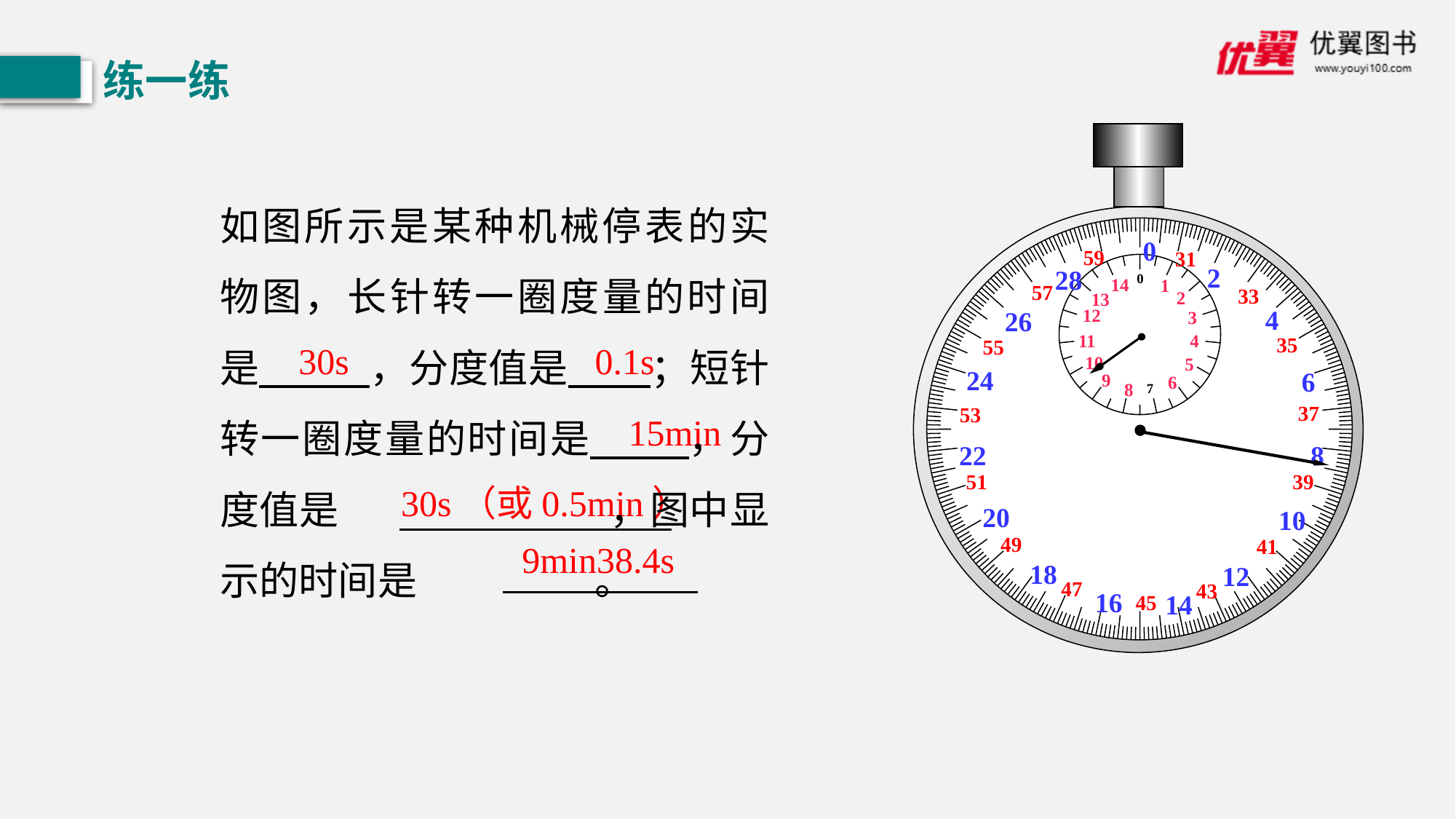

练一练

0
59
31

2
28
0
14
1
57
33
2
13
4
12
26
3
4
11
35
55

10
5
24
6
9
6
8
7
37
53

22
8
51
39
20
10
49
41
18
12
47
43
16
14
45

如图所示是某种机械停表的实物图，长针转一圈度量的时间是            ，分度值是         ；短针转一圈度量的时间是         ，分度值是                              ，图中显示的时间是                    。
30s
0.1s
15min
30s（或0.5min）
9min38.4s